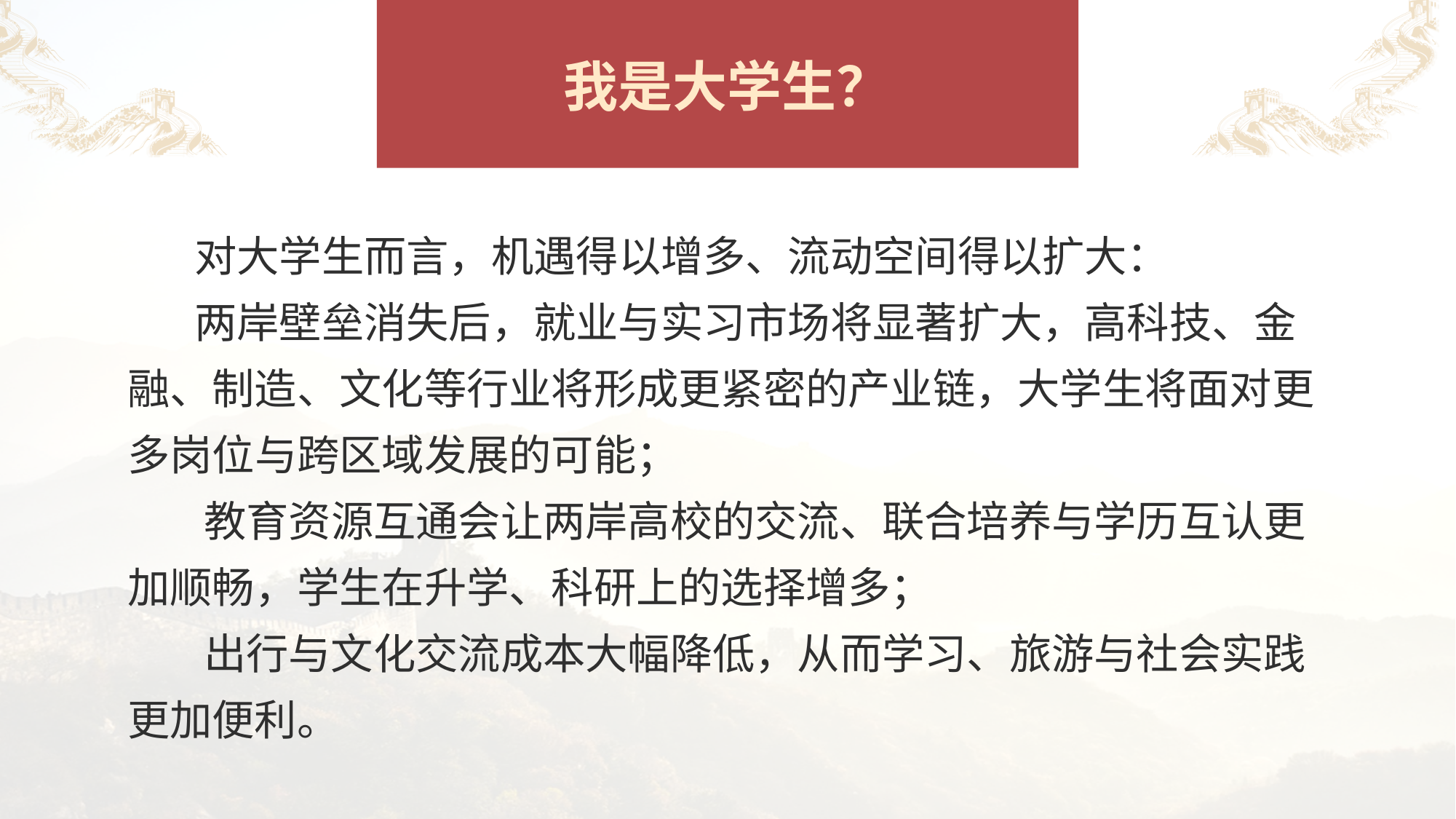

# 我是大学生？
      对大学生而言，机遇得以增多、流动空间得以扩大：
      两岸壁垒消失后，就业与实习市场将显著扩大，高科技、金融、制造、文化等行业将形成更紧密的产业链，大学生将面对更多岗位与跨区域发展的可能；
       教育资源互通会让两岸高校的交流、联合培养与学历互认更加顺畅，学生在升学、科研上的选择增多；
       出行与文化交流成本大幅降低，从而学习、旅游与社会实践更加便利。